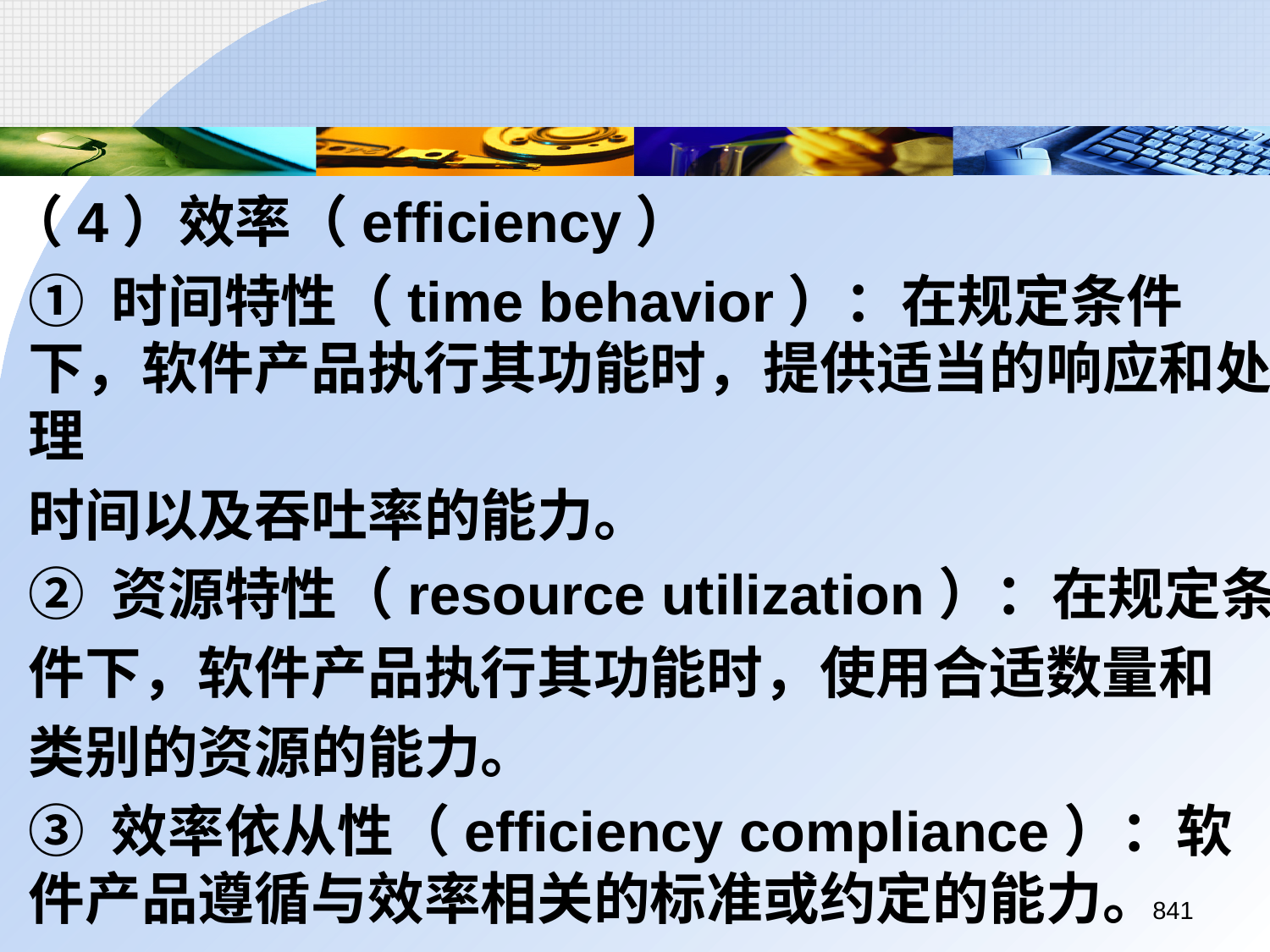

（4）效率（efficiency）
	① 时间特性（time behavior）：在规定条件下，软件产品执行其功能时，提供适当的响应和处理
	时间以及吞吐率的能力。
	② 资源特性（resource utilization）：在规定条
	件下，软件产品执行其功能时，使用合适数量和
	类别的资源的能力。
	③ 效率依从性（efficiency compliance）：软件产品遵循与效率相关的标准或约定的能力。

841